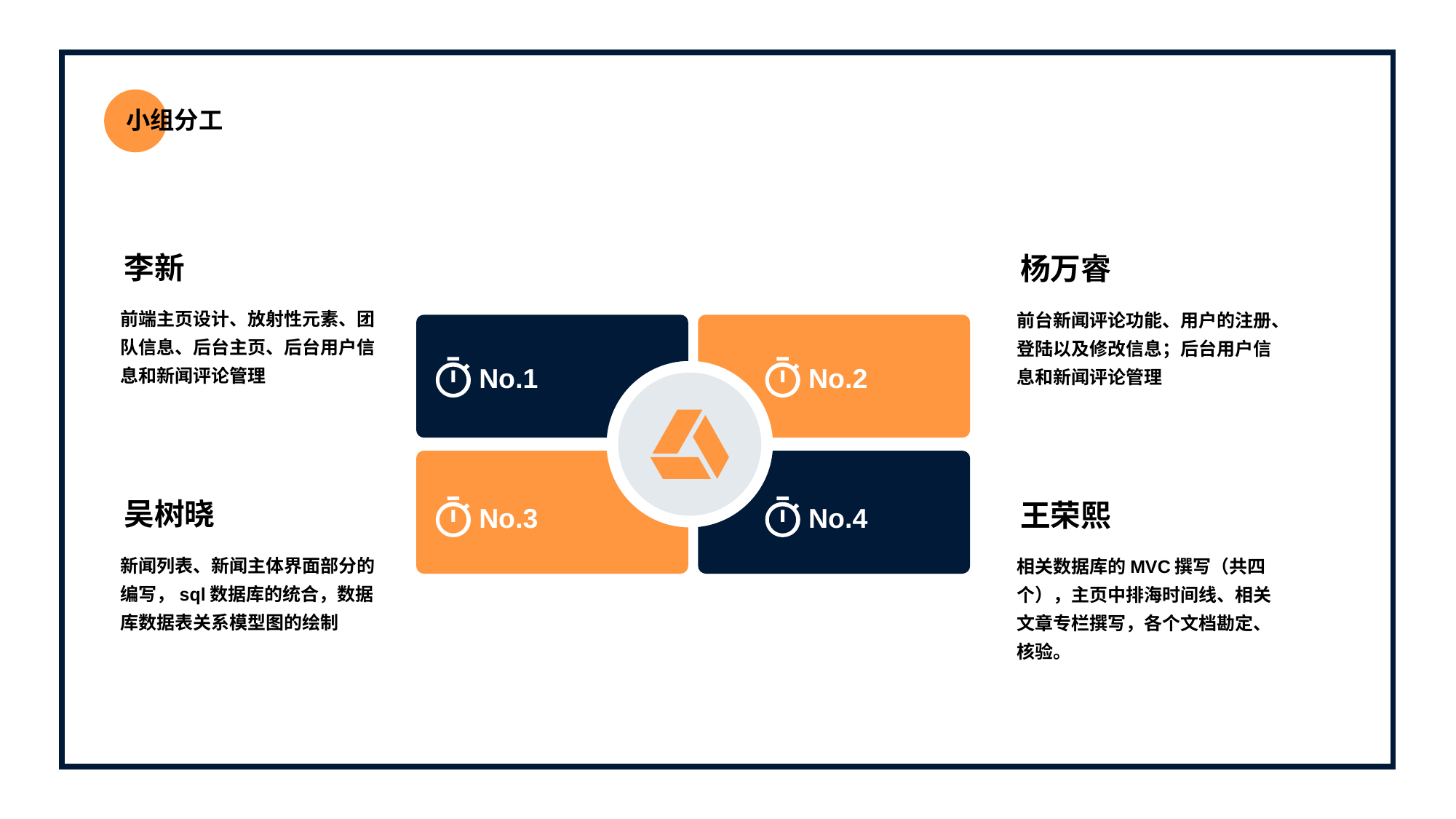

小组分工
李新
前端主页设计、放射性元素、团队信息、后台主页、后台用户信息和新闻评论管理
杨万睿
前台新闻评论功能、用户的注册、登陆以及修改信息；后台用户信息和新闻评论管理

No.1

No.3

No.2

No.4

吴树晓
新闻列表、新闻主体界面部分的编写，sql数据库的统合，数据库数据表关系模型图的绘制
王荣熙
相关数据库的MVC撰写（共四个），主页中排海时间线、相关文章专栏撰写，各个文档勘定、核验。